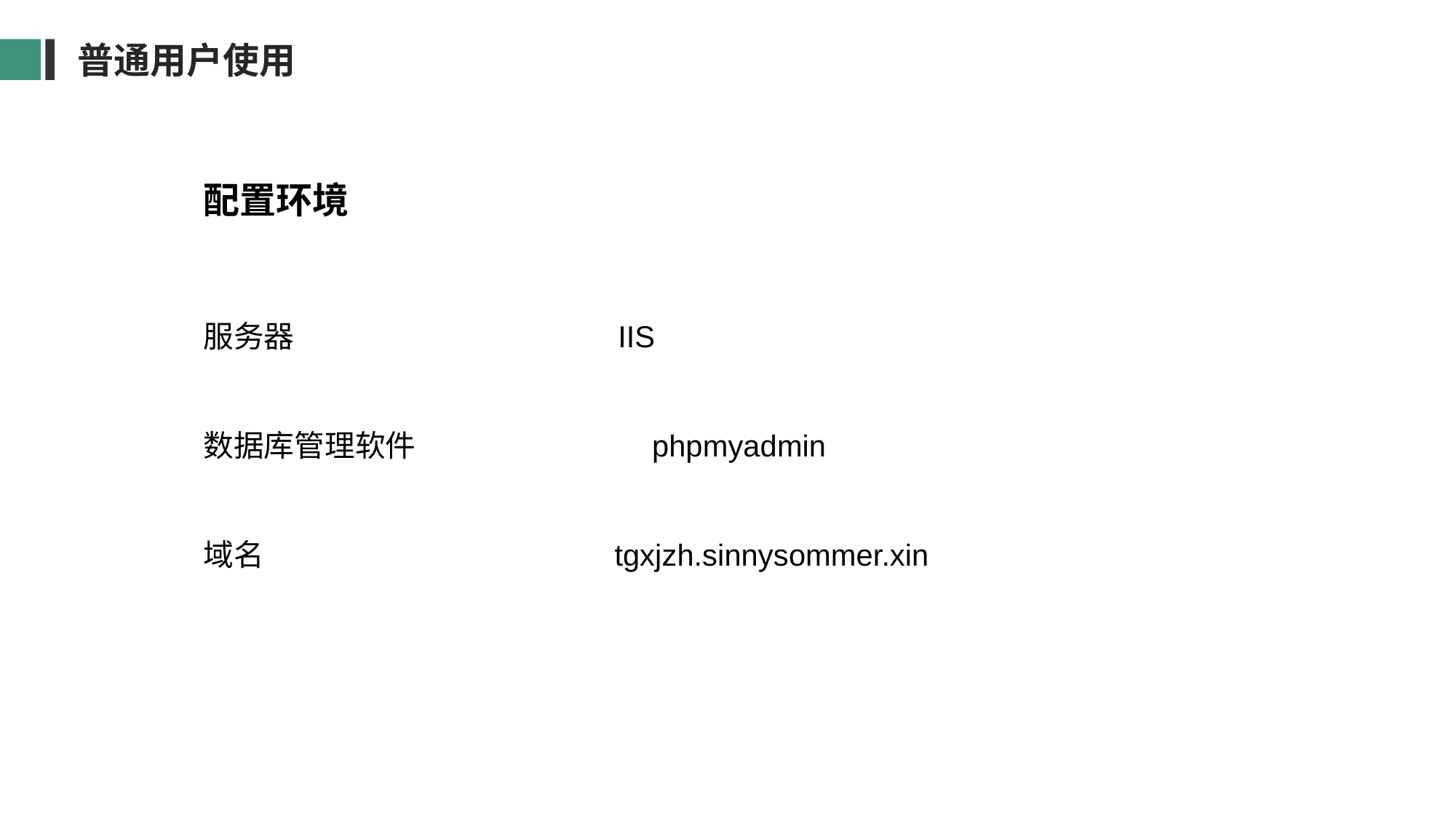

普通用户使用

配置环境
服务器                                               IIS

数据库管理软件                                  phpmyadmin

域名                                                   tgxjzh.sinnysommer.xin